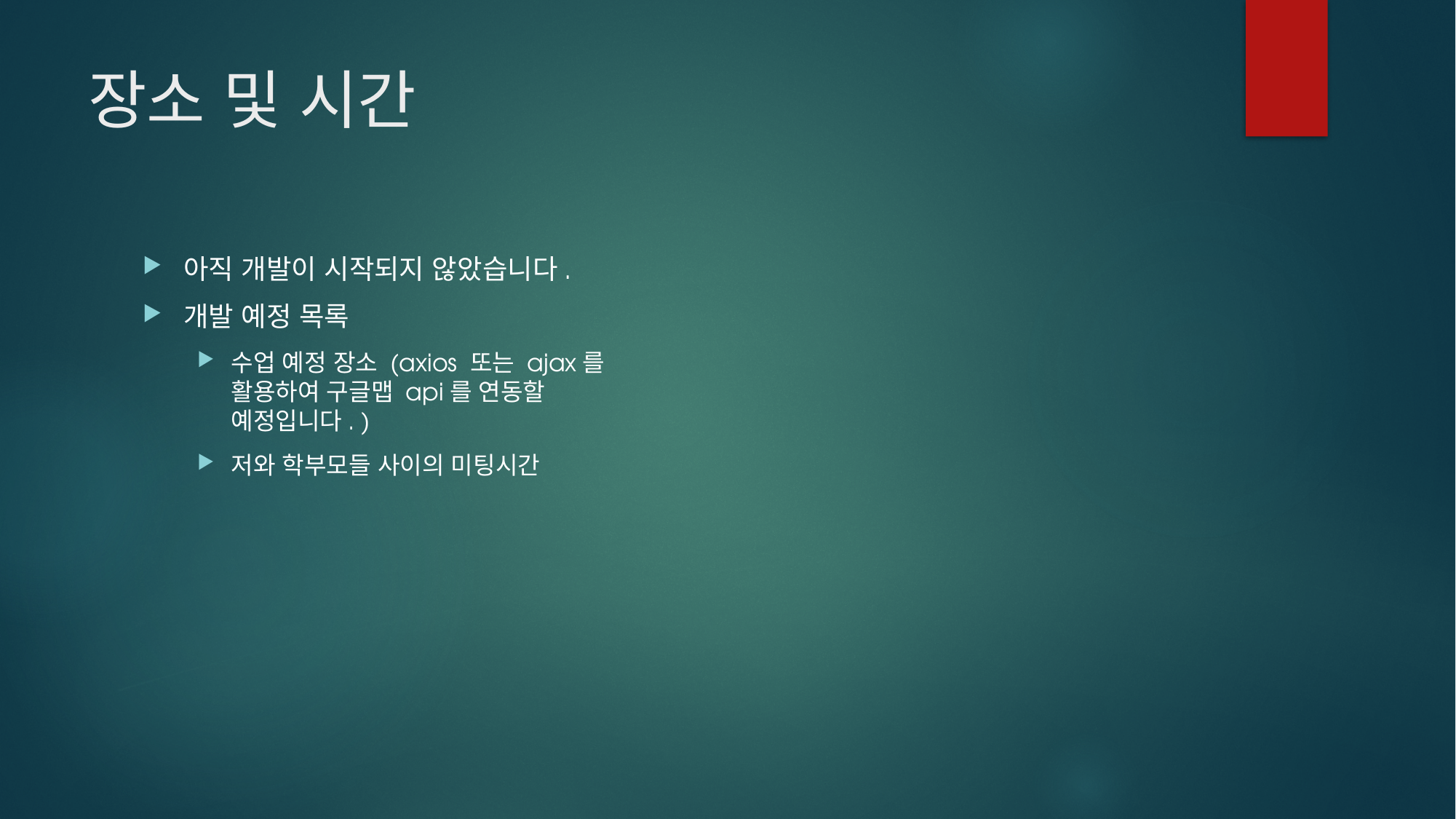

# 장소 및 시간
아직 개발이 시작되지 않았습니다.
개발 예정 목록
수업 예정 장소 (axios 또는 ajax를 활용하여 구글맵 api를 연동할 예정입니다. )
저와 학부모들 사이의 미팅시간